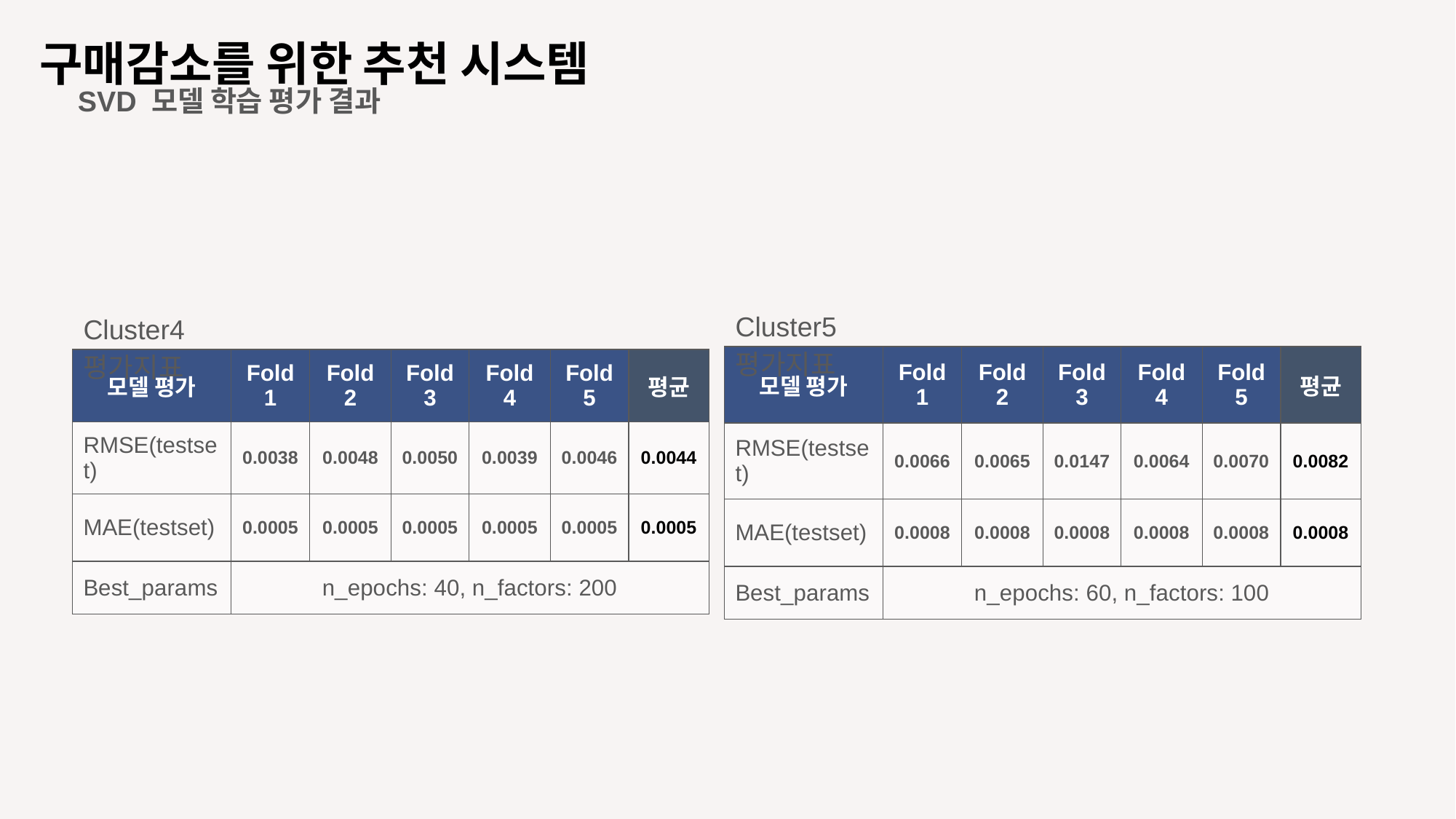

구매감소를 위한 추천 시스템
SVD 모델 학습 평가 결과
Cluster5 평가지표
Cluster4 평가지표
| 모델 평가 | Fold1 | Fold2 | Fold3 | Fold4 | Fold5 | 평균 |
| --- | --- | --- | --- | --- | --- | --- |
| RMSE(testset) | 0.0066 | 0.0065 | 0.0147 | 0.0064 | 0.0070 | 0.0082 |
| MAE(testset) | 0.0008 | 0.0008 | 0.0008 | 0.0008 | 0.0008 | 0.0008 |
| Best\_params | n\_epochs: 60, n\_factors: 100 |  |  |  |  |  |
| 모델 평가 | Fold1 | Fold2 | Fold3 | Fold4 | Fold5 | 평균 |
| --- | --- | --- | --- | --- | --- | --- |
| RMSE(testset) | 0.0038 | 0.0048 | 0.0050 | 0.0039 | 0.0046 | 0.0044 |
| MAE(testset) | 0.0005 | 0.0005 | 0.0005 | 0.0005 | 0.0005 | 0.0005 |
| Best\_params | n\_epochs: 40, n\_factors: 200 |  |  |  |  |  |